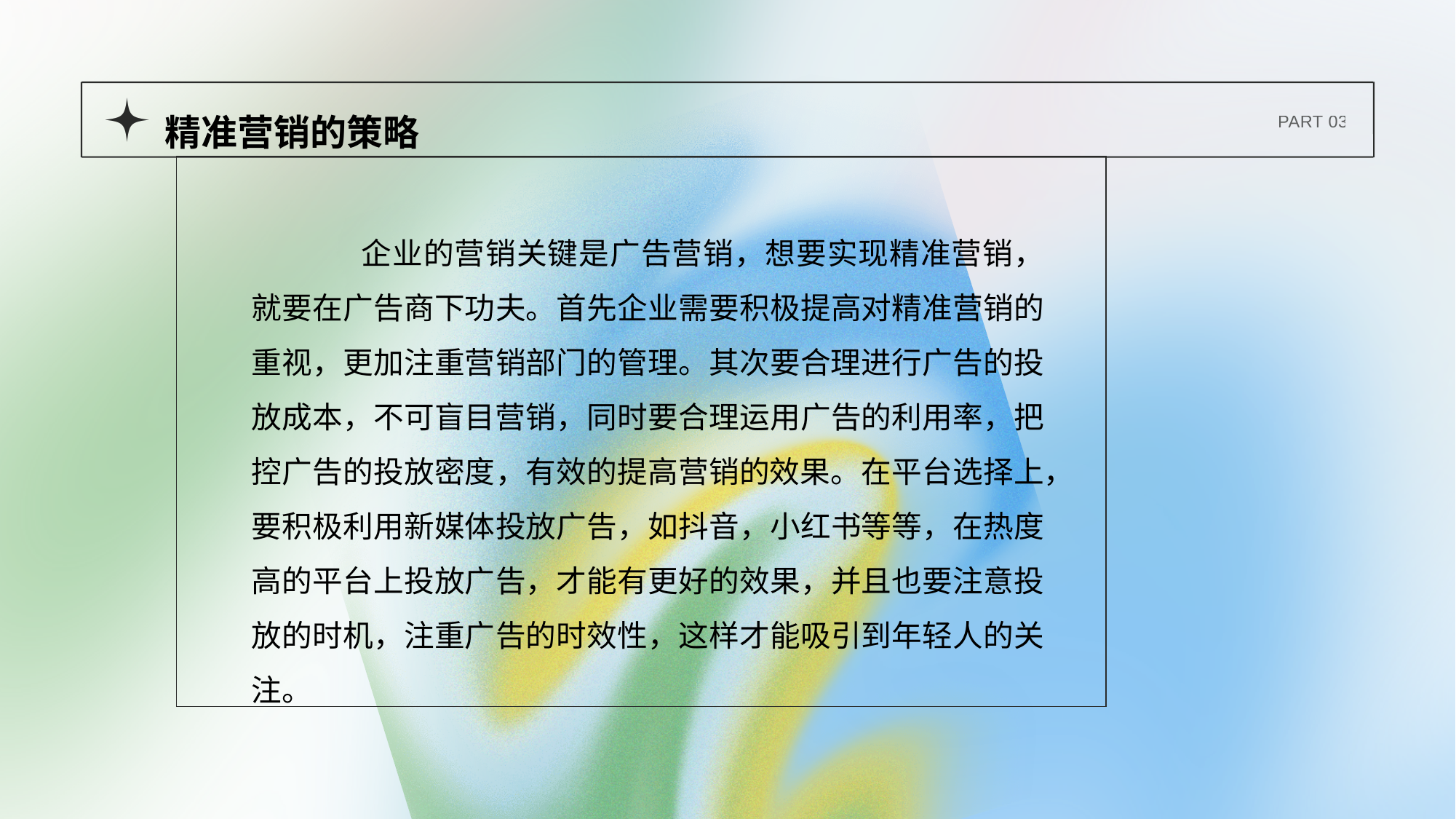

精准营销的策略

PART 03

	企业的营销关键是广告营销，想要实现精准营销，就要在广告商下功夫。首先企业需要积极提高对精准营销的重视，更加注重营销部门的管理。其次要合理进行广告的投放成本，不可盲目营销，同时要合理运用广告的利用率，把控广告的投放密度，有效的提高营销的效果。在平台选择上，要积极利用新媒体投放广告，如抖音，小红书等等，在热度高的平台上投放广告，才能有更好的效果，并且也要注意投放的时机，注重广告的时效性，这样才能吸引到年轻人的关注。